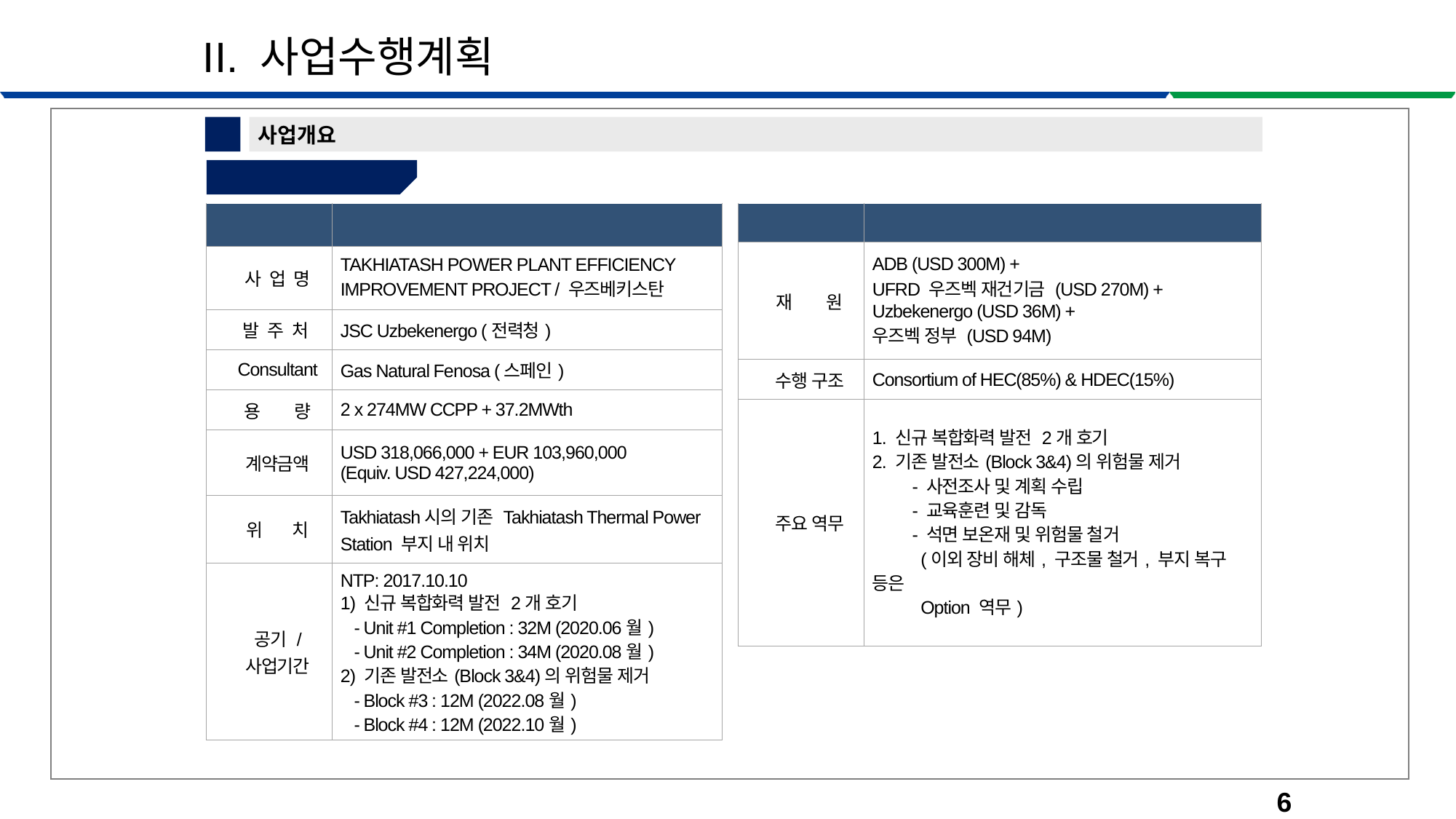

II. 사업수행계획
1
사업개요
① 사업 개요

| 항 목 | 내 용 |
| --- | --- |
| 재 원 | ADB (USD 300M) + UFRD 우즈벡 재건기금 (USD 270M) + Uzbekenergo (USD 36M) + 우즈벡 정부 (USD 94M) |
| 수행 구조 | Consortium of HEC(85%) & HDEC(15%) |
| 주요 역무 | 1. 신규 복합화력 발전 2개 호기 2. 기존 발전소(Block 3&4)의 위험물 제거 - 사전조사 및 계획 수립 - 교육훈련 및 감독 - 석면 보온재 및 위험물 철거 (이외 장비 해체, 구조물 철거, 부지 복구 등은 Option 역무) |
| 항 목 | 내 용 |
| --- | --- |
| 사 업 명 | TAKHIATASH POWER PLANT EFFICIENCY IMPROVEMENT PROJECT / 우즈베키스탄 |
| 발 주 처 | JSC Uzbekenergo (전력청) |
| Consultant | Gas Natural Fenosa (스페인) |
| 용 량 | 2 x 274MW CCPP + 37.2MWth |
| 계약금액 | USD 318,066,000 + EUR 103,960,000 (Equiv. USD 427,224,000) |
| 위 치 | Takhiatash시의 기존 Takhiatash Thermal Power Station 부지 내 위치 |
| 공기 / 사업기간 | NTP: 2017.10.10 1) 신규 복합화력 발전 2개 호기 - Unit #1 Completion : 32M (2020.06월) - Unit #2 Completion : 34M (2020.08월) 2) 기존 발전소(Block 3&4)의 위험물 제거 - Block #3 : 12M (2022.08월) - Block #4 : 12M (2022.10월) |
6